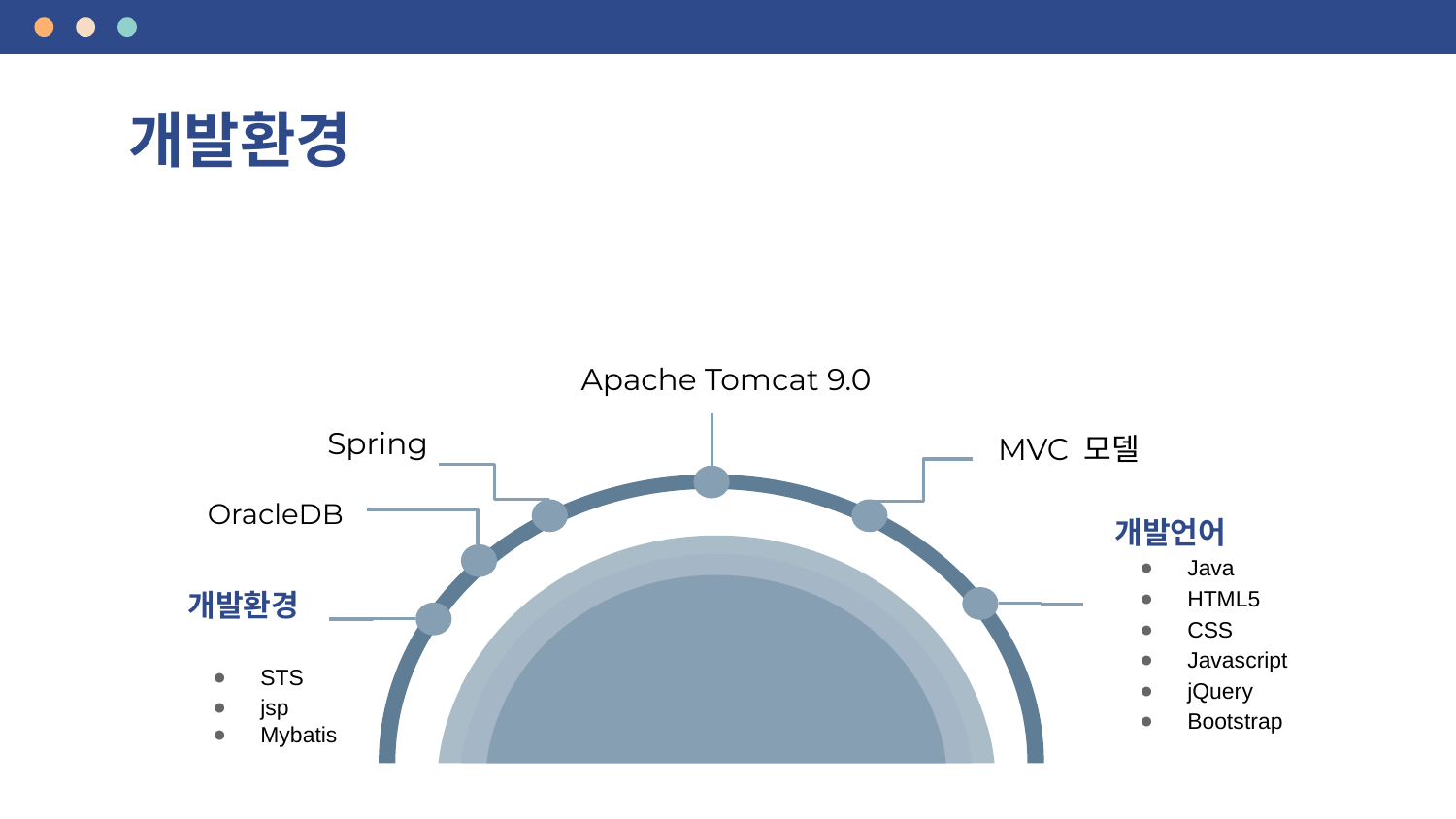

# 개발환경
Apache Tomcat 9.0
Spring

MVC 모델
OracleDB
개발언어
Java
HTML5
CSS
Javascript
jQuery
Bootstrap

개발환경

STS
jsp
Mybatis